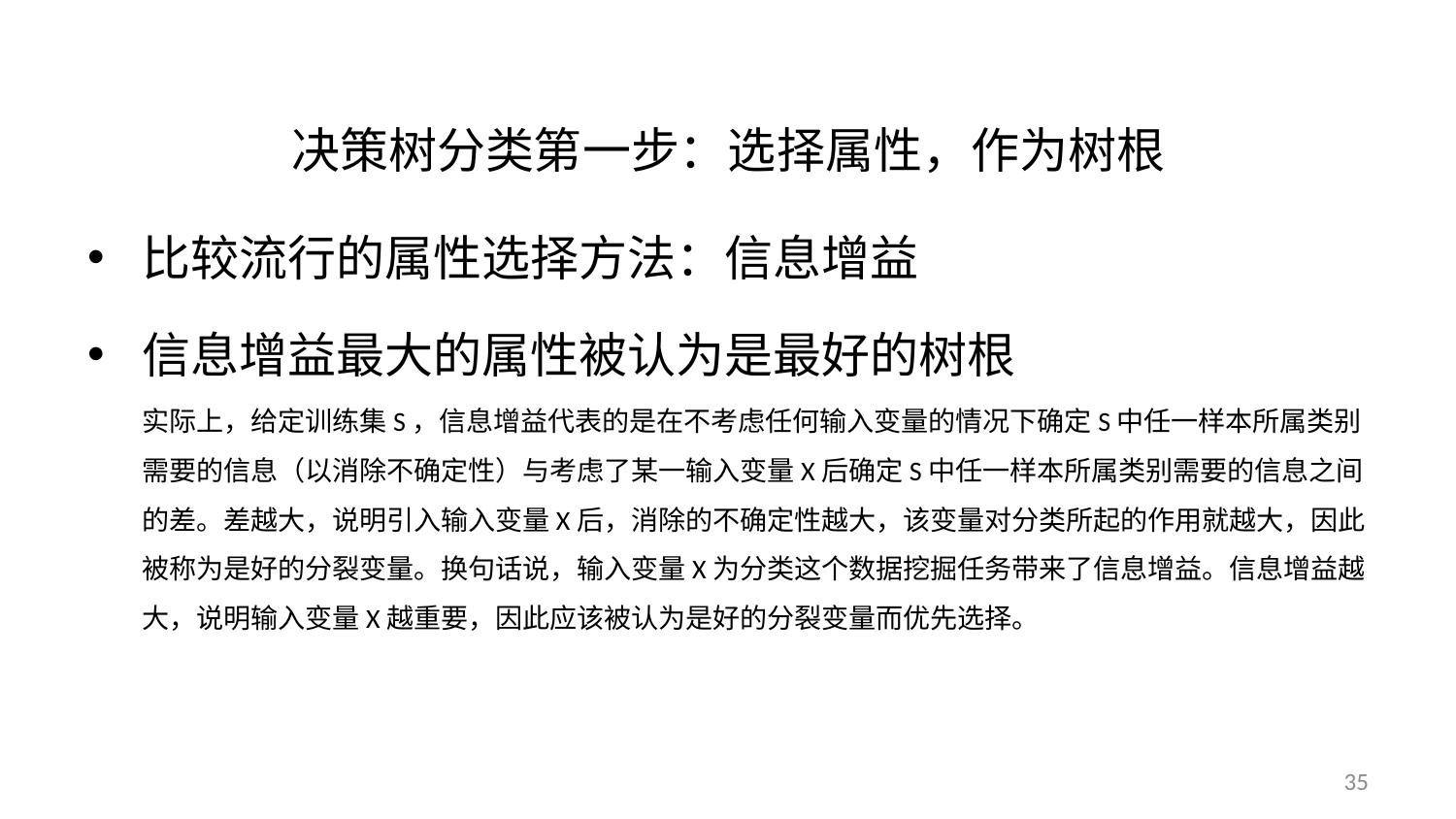

# 决策树分类第一步：选择属性，作为树根
比较流行的属性选择方法：信息增益
信息增益最大的属性被认为是最好的树根
	实际上，给定训练集S，信息增益代表的是在不考虑任何输入变量的情况下确定S中任一样本所属类别需要的信息（以消除不确定性）与考虑了某一输入变量X后确定S中任一样本所属类别需要的信息之间的差。差越大，说明引入输入变量X后，消除的不确定性越大，该变量对分类所起的作用就越大，因此被称为是好的分裂变量。换句话说，输入变量X为分类这个数据挖掘任务带来了信息增益。信息增益越大，说明输入变量X越重要，因此应该被认为是好的分裂变量而优先选择。

35